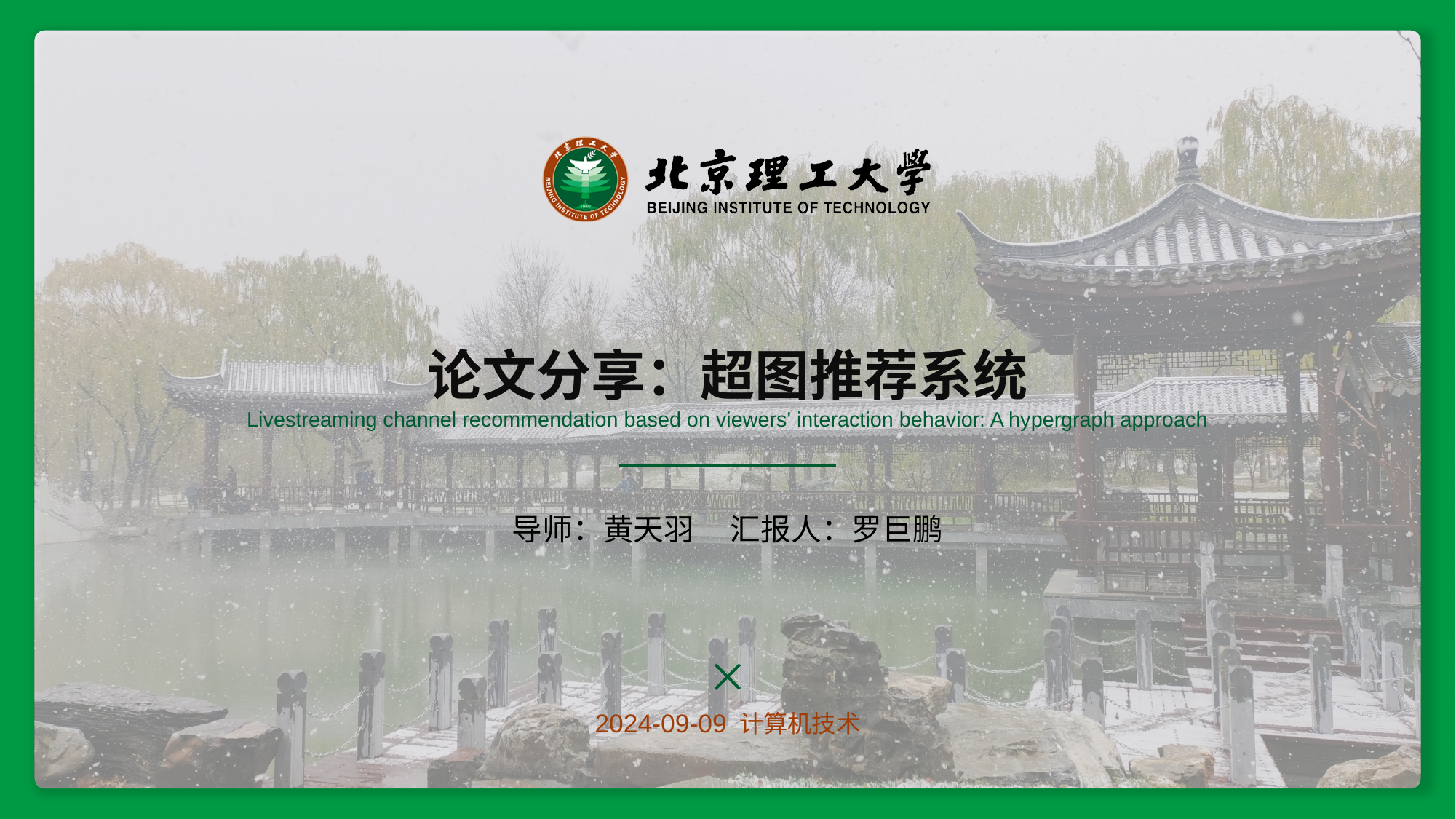

# 论文分享：超图推荐系统
Livestreaming channel recommendation based on viewers' interaction behavior: A hypergraph approach
导师：黄天羽	汇报人：罗巨鹏
2024-09-09 计算机技术